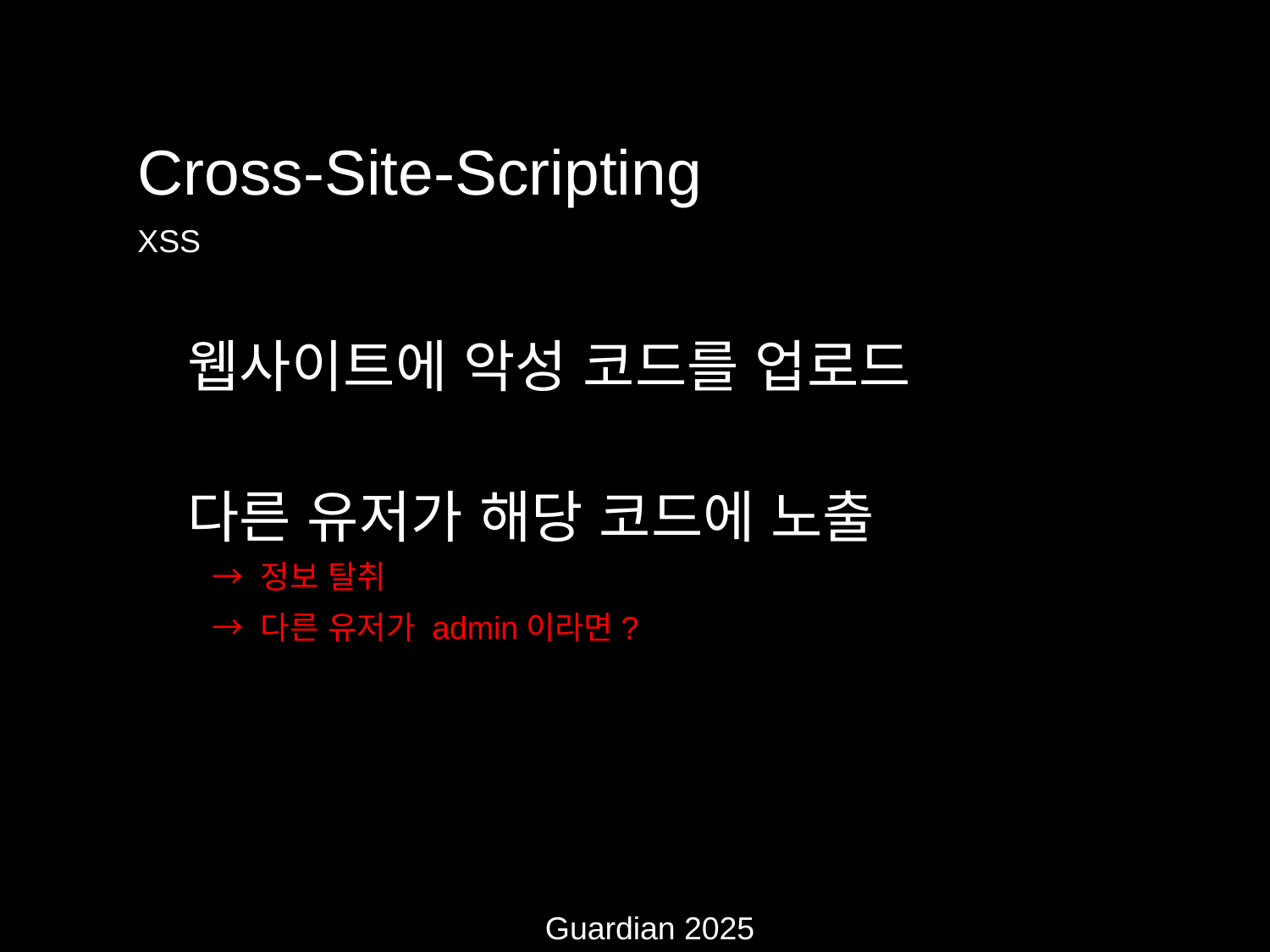

Cross-Site-Scripting
XSS
웹사이트에 악성 코드를 업로드

다른 유저가 해당 코드에 노출
→ 정보 탈취
→ 다른 유저가 admin이라면?